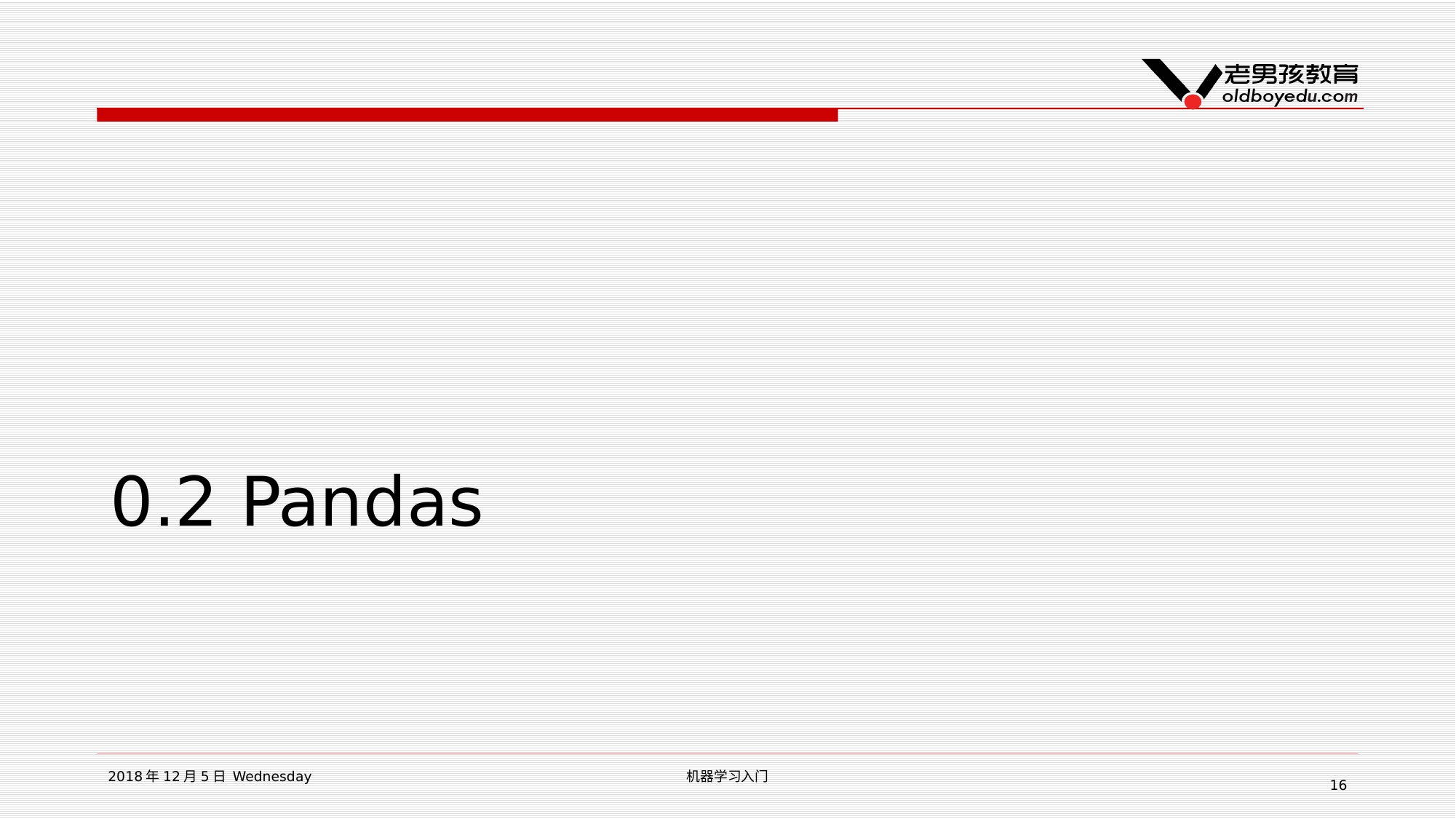

# 0.2 Pandas

2018年12月5日 Wednesday
机器学习入门
16